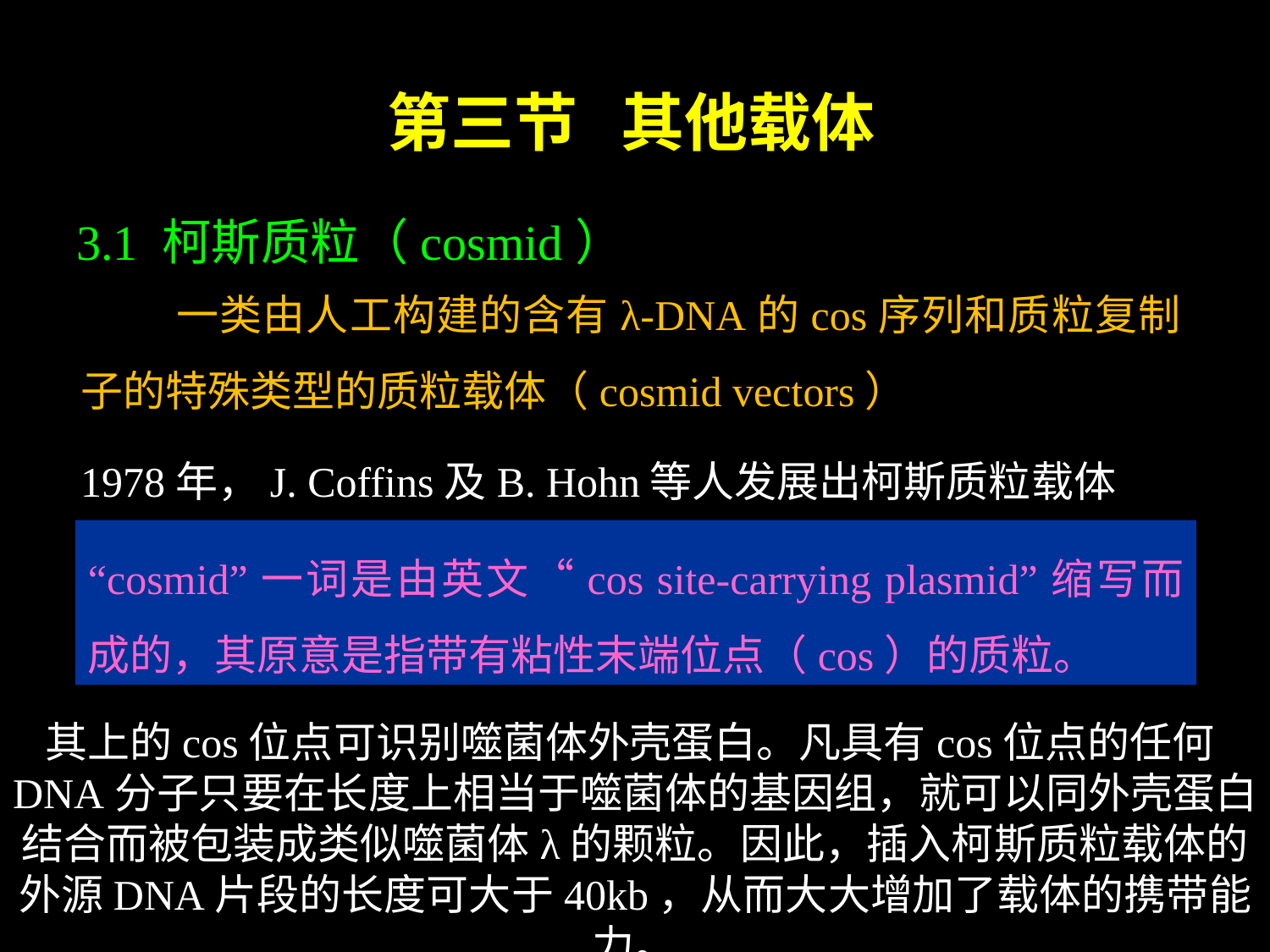

第三节   其他载体
3.1 柯斯质粒（cosmid）
        一类由人工构建的含有λ-DNA的cos序列和质粒复制子的特殊类型的质粒载体（cosmid vectors）
1978年，J. Coffins及B. Hohn等人发展出柯斯质粒载体
“cosmid”一词是由英文“cos site-carrying plasmid”缩写而成的，其原意是指带有粘性末端位点（cos）的质粒。
其上的cos位点可识别噬菌体外壳蛋白。凡具有cos位点的任何DNA分子只要在长度上相当于噬菌体的基因组，就可以同外壳蛋白结合而被包装成类似噬菌体λ的颗粒。因此，插入柯斯质粒载体的外源DNA片段的长度可大于40kb，从而大大增加了载体的携带能力。